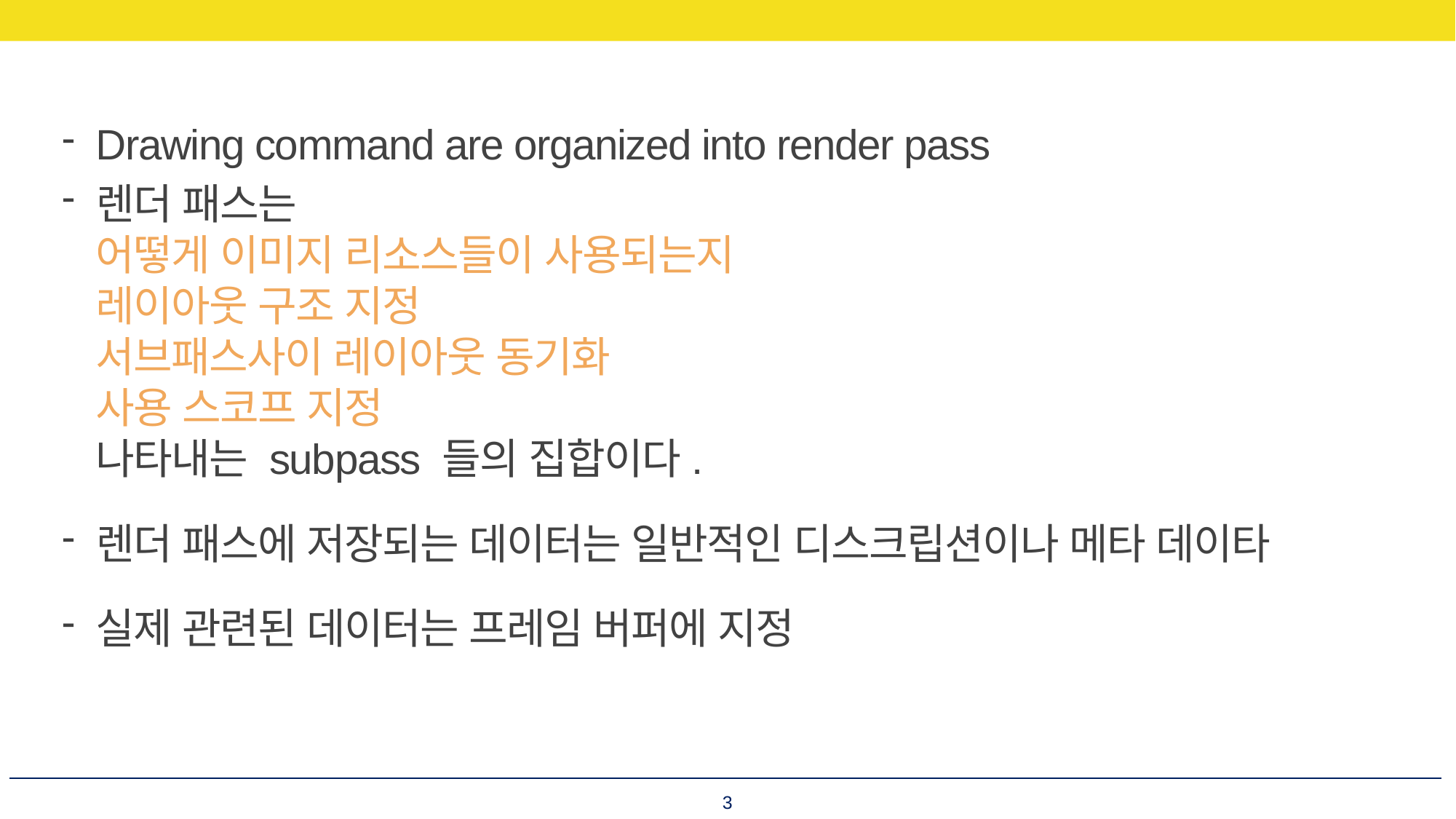

Drawing command are organized into render pass
렌더 패스는
어떻게 이미지 리소스들이 사용되는지
레이아웃 구조 지정
서브패스사이 레이아웃 동기화
사용 스코프 지정
나타내는 subpass 들의 집합이다.
렌더 패스에 저장되는 데이터는 일반적인 디스크립션이나 메타 데이타
실제 관련된 데이터는 프레임 버퍼에 지정
3